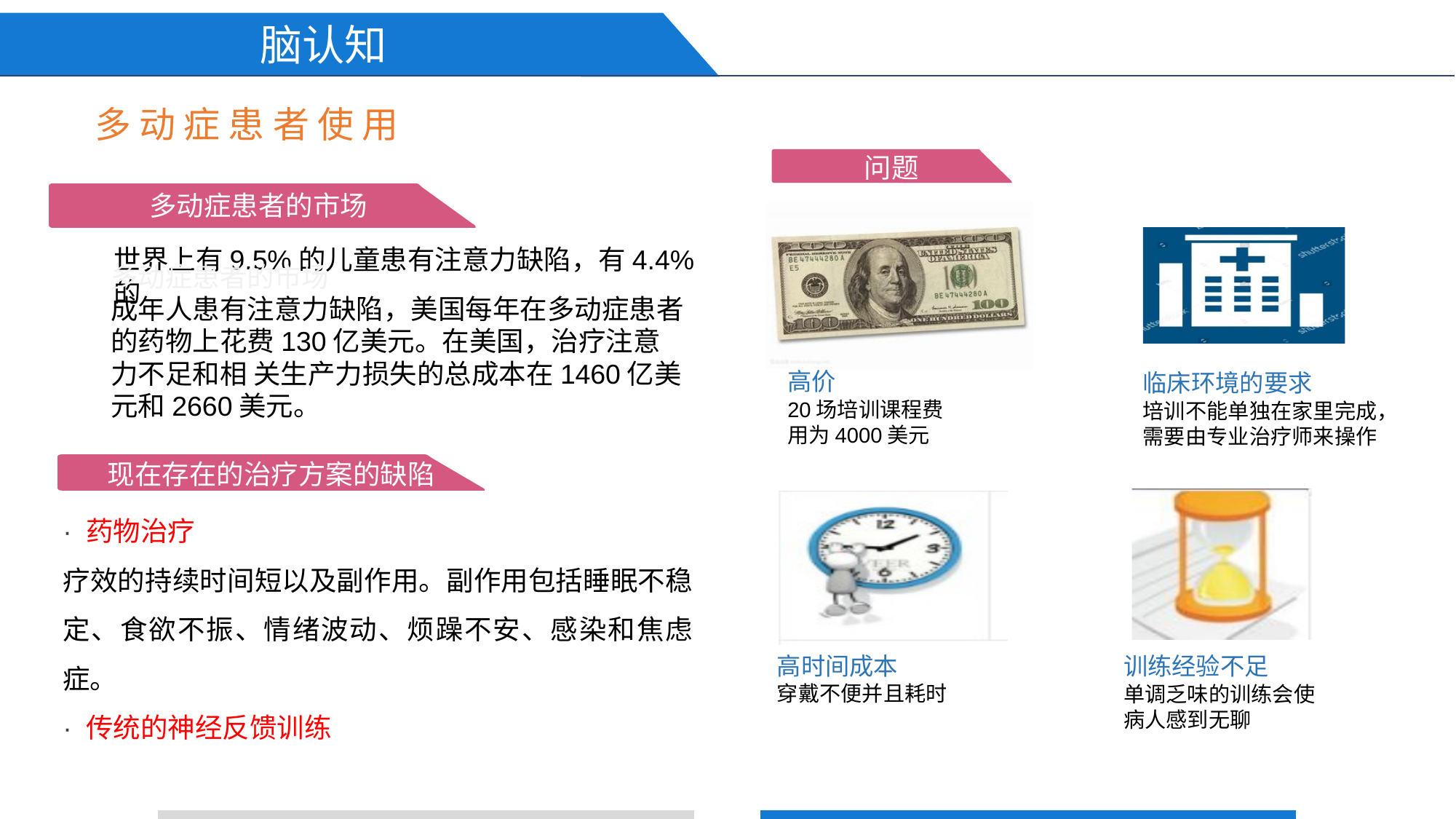

脑认知
# 多 动 症 患 者 使 用
问题

多动症患者的市场

世界上有9.5%的儿童患有注意力缺陷，有4.4%的
多动症患者的市场
成年人患有注意力缺陷，美国每年在多动症患者的药物上花费130亿美元。在美国，治疗注意力不足和相 关生产力损失的总成本在1460亿美元和2660美元。
高价
20场培训课程费 用为4000美元
临床环境的要求
培训不能单独在家里完成， 需要由专业治疗师来操作

现在存在的治疗方案的缺陷

· 药物治疗
疗效的持续时间短以及副作用。副作用包括睡眠不稳定、食欲不振、情绪波动、烦躁不安、感染和焦虑症。
· 传统的神经反馈训练
高时间成本
穿戴不便并且耗时
训练经验不足
单调乏味的训练会使 病人感到无聊